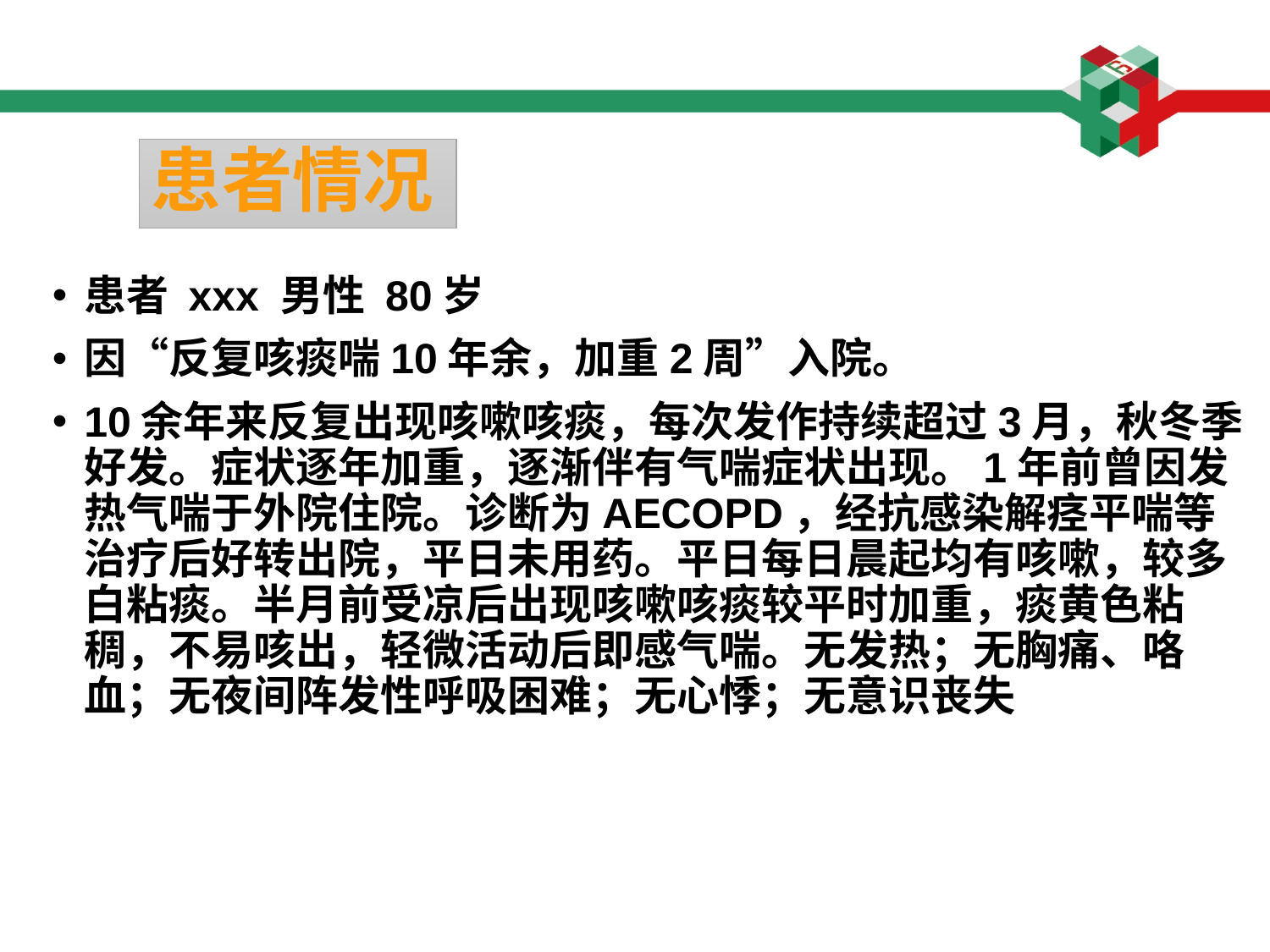

# 患者情况
患者 xxx 男性 80岁
因“反复咳痰喘10年余，加重2周”入院。
10余年来反复出现咳嗽咳痰，每次发作持续超过3月，秋冬季好发。症状逐年加重，逐渐伴有气喘症状出现。1年前曾因发热气喘于外院住院。诊断为AECOPD，经抗感染解痉平喘等治疗后好转出院，平日未用药。平日每日晨起均有咳嗽，较多白粘痰。半月前受凉后出现咳嗽咳痰较平时加重，痰黄色粘稠，不易咳出，轻微活动后即感气喘。无发热；无胸痛、咯血；无夜间阵发性呼吸困难；无心悸；无意识丧失